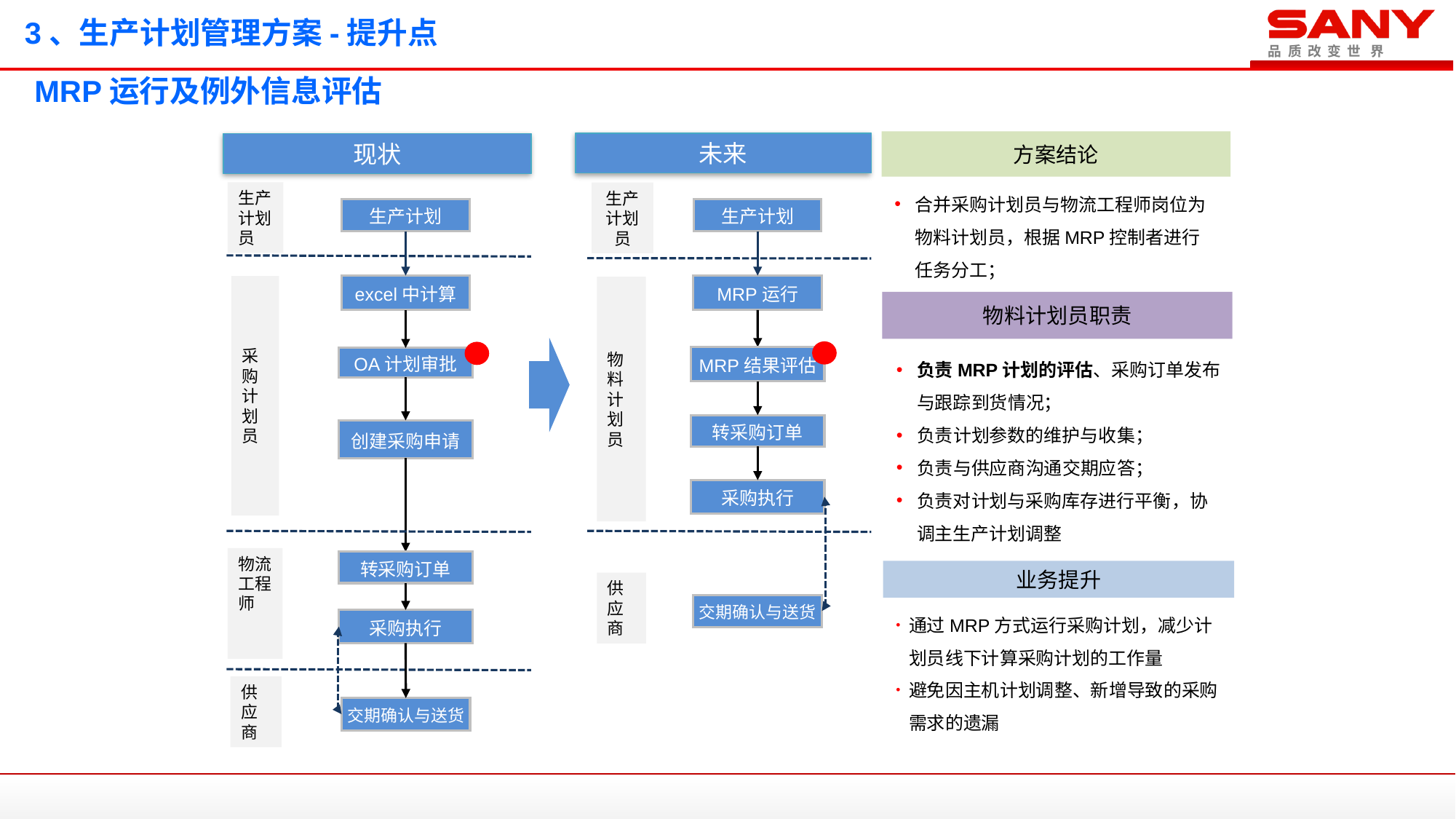

# 3、生产计划管理方案-提升点
MRP运行及例外信息评估
方案结论
未来
现状
生产计划员
合并采购计划员与物流工程师岗位为物料计划员，根据MRP控制者进行任务分工；
生产计划员
生产计划
生产计划
excel中计算
MRP运行
采购计划员
物
料
计
划
员
外购件

MRP结果评估
OA计划审批
转采购订单
创建采购申请
采购执行
物流工程师
转采购订单
供应商
交期确认与送货
采购执行
供应商
交期确认与送货
物料计划员职责
负责MRP计划的评估、采购订单发布与跟踪到货情况；
负责计划参数的维护与收集；
负责与供应商沟通交期应答；
负责对计划与采购库存进行平衡，协调主生产计划调整

业务提升
通过MRP方式运行采购计划，减少计划员线下计算采购计划的工作量
避免因主机计划调整、新增导致的采购需求的遗漏